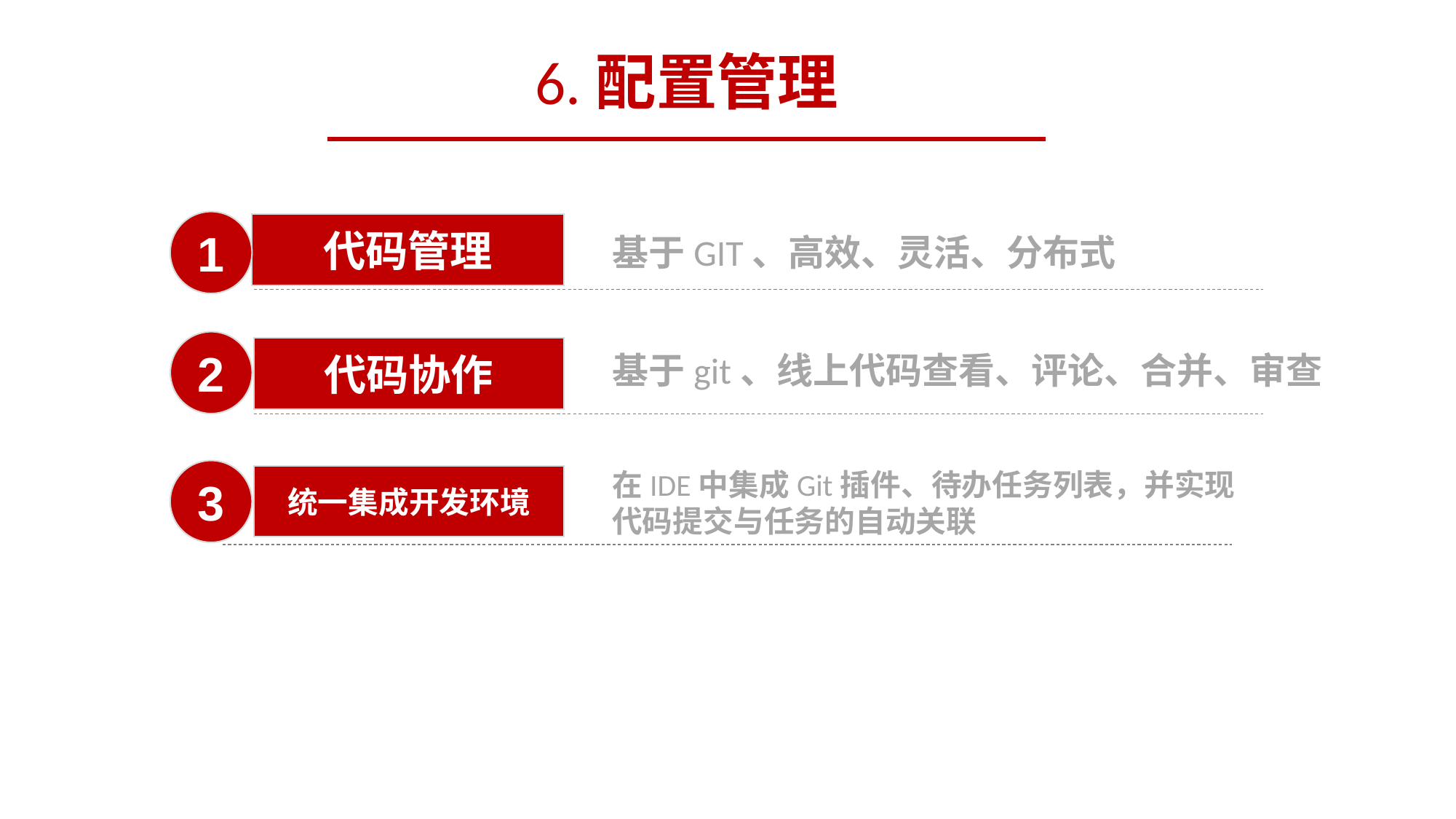

6.配置管理

1
代码管理
基于GIT、高效、灵活、分布式
2
代码协作
基于git、线上代码查看、评论、合并、审查
3
在IDE中集成Git插件、待办任务列表，并实现代码提交与任务的自动关联
统一集成开发环境